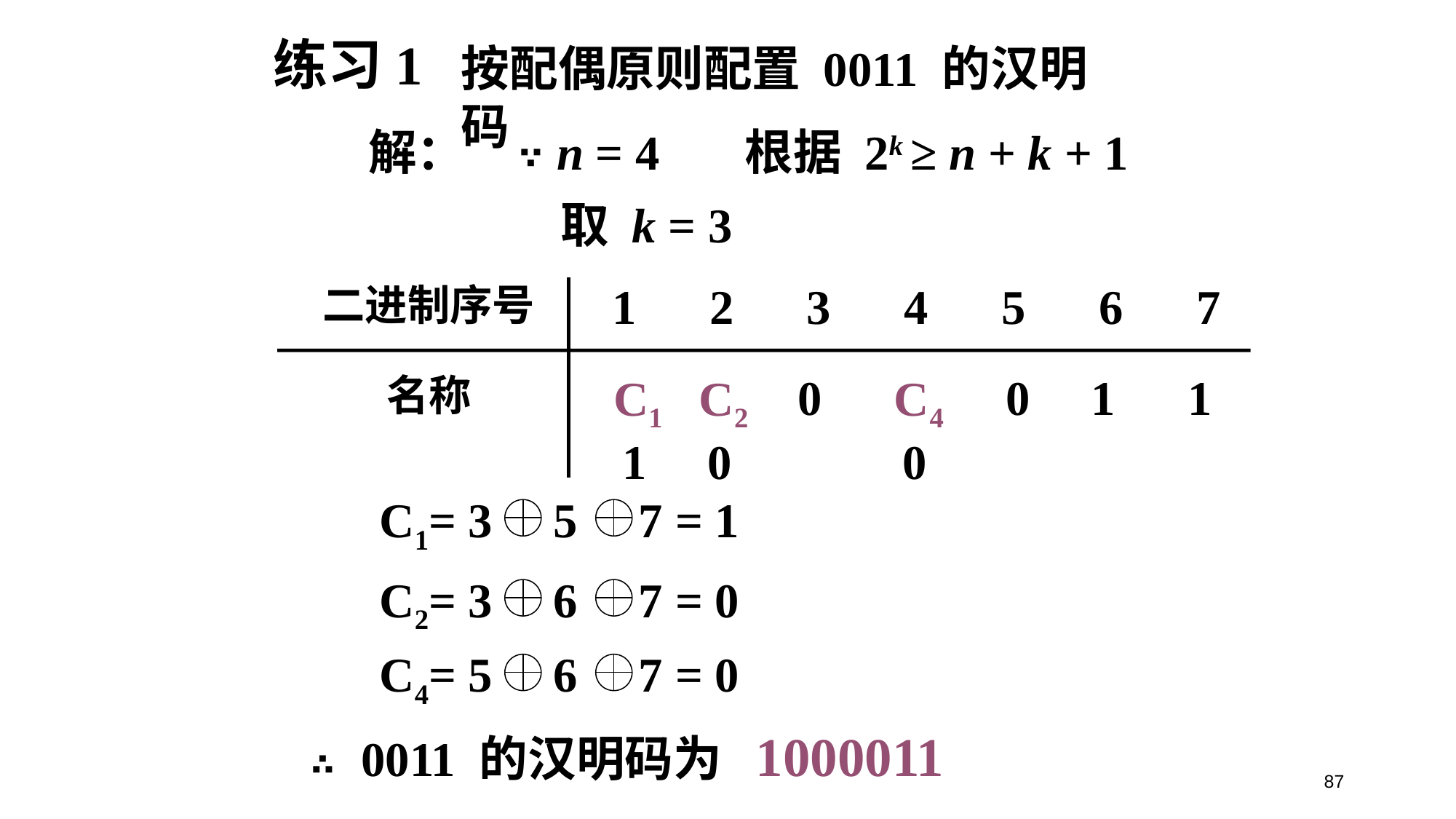

练习1
按配偶原则配置 0011 的汉明码
解：
∵ n = 4      根据 2k ≥ n + k + 1
取 k = 3
1      2      3      4      5      6      7
   二进制序号

   名称
C1   C2            C4
0
0     1      1
1     0              0
C1= 3     5     7 = 1

C2= 3     6     7 = 0

C4= 5     6     7 = 0

∴  0011 的汉明码为  1000011
87